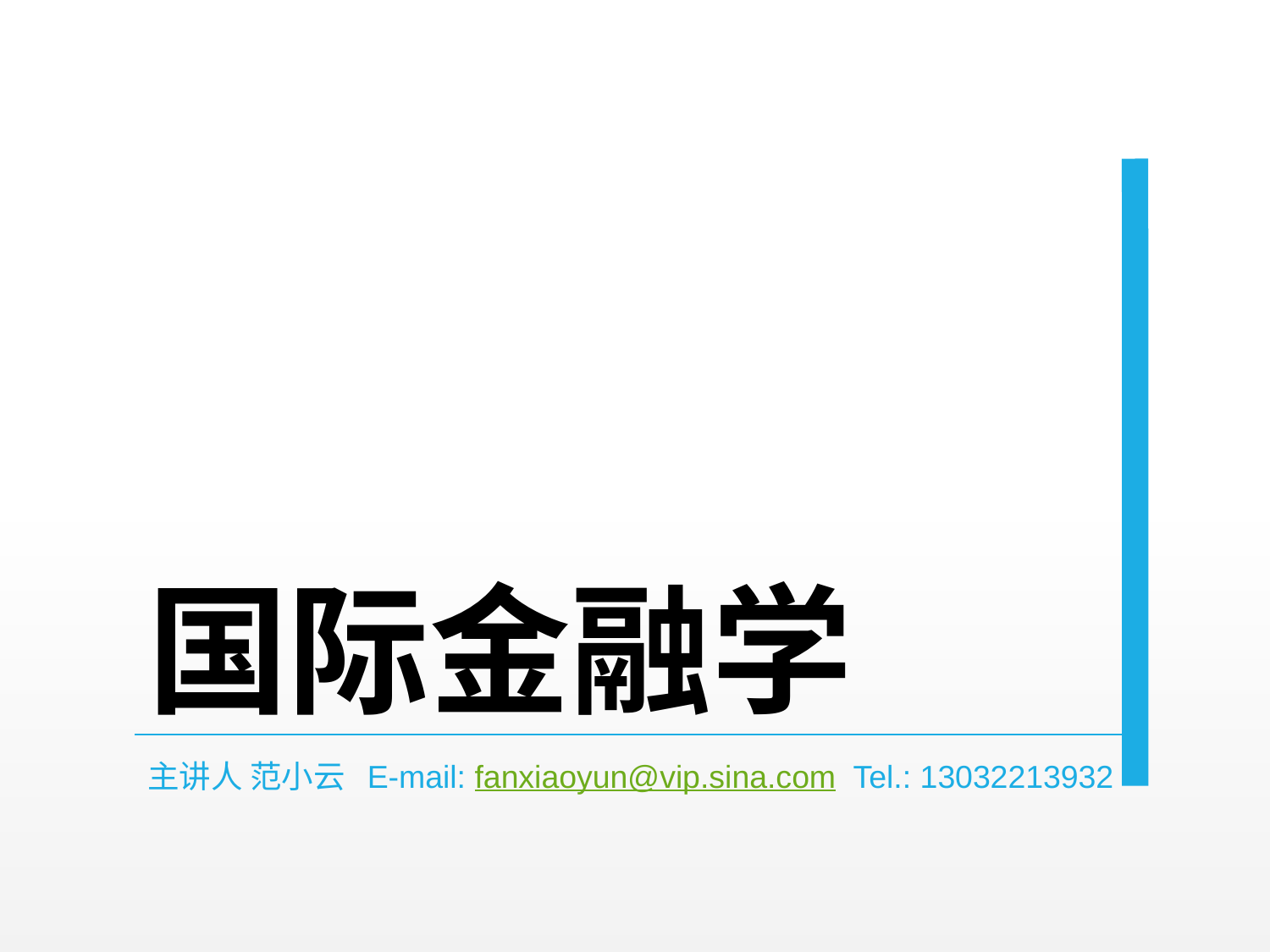

# 国际金融学
主讲人 范小云  E-mail: fanxiaoyun@vip.sina.com  Tel.: 13032213932